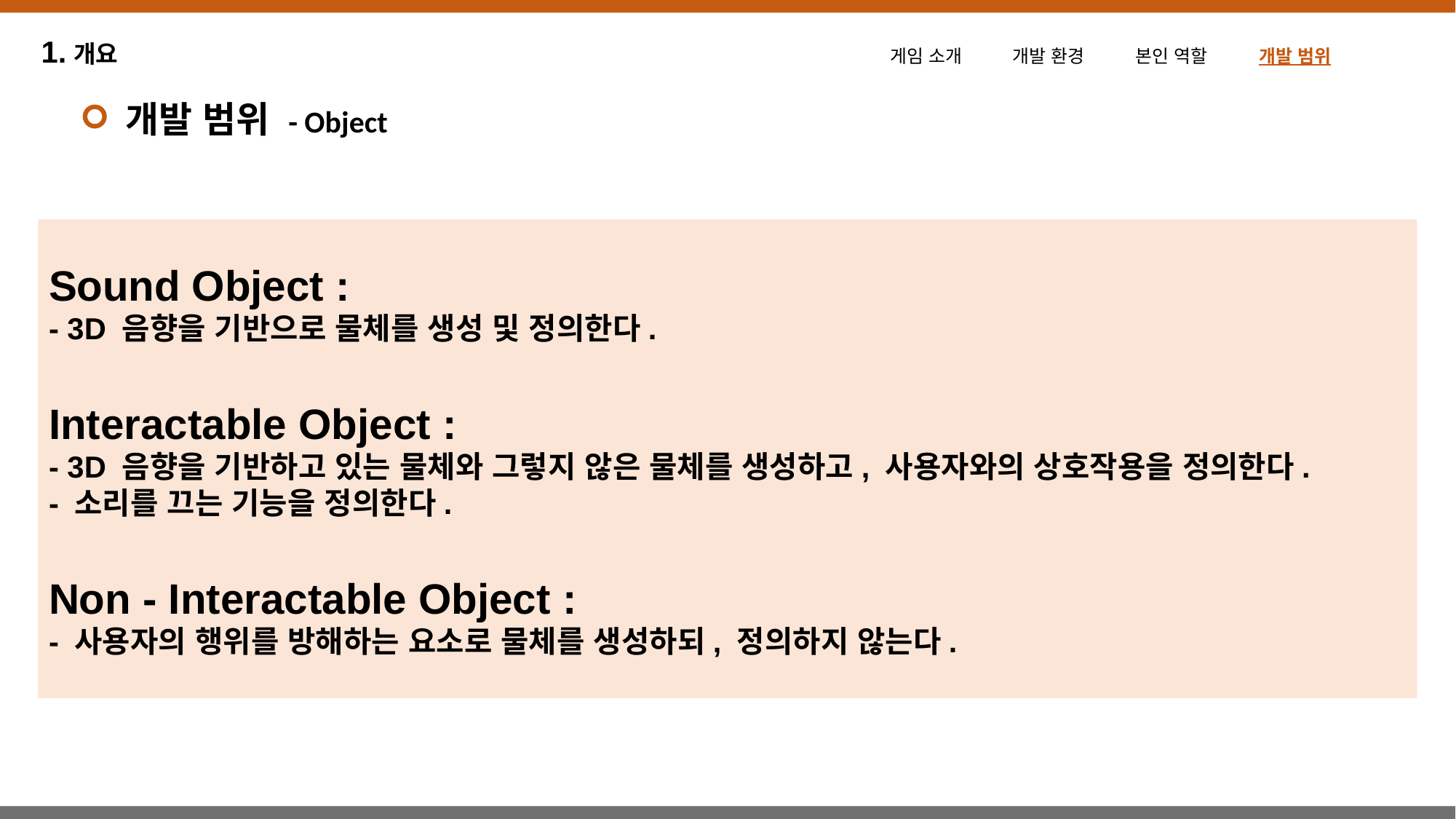

1.개요
게임 소개          개발 환경          본인 역할          개발 범위
개발 범위 - Object

Sound Object :
- 3D 음향을 기반으로 물체를 생성 및 정의한다.

Interactable Object :
- 3D 음향을 기반하고 있는 물체와 그렇지 않은 물체를 생성하고, 사용자와의 상호작용을 정의한다.
- 소리를 끄는 기능을 정의한다.

Non - Interactable Object :
- 사용자의 행위를 방해하는 요소로 물체를 생성하되, 정의하지 않는다.